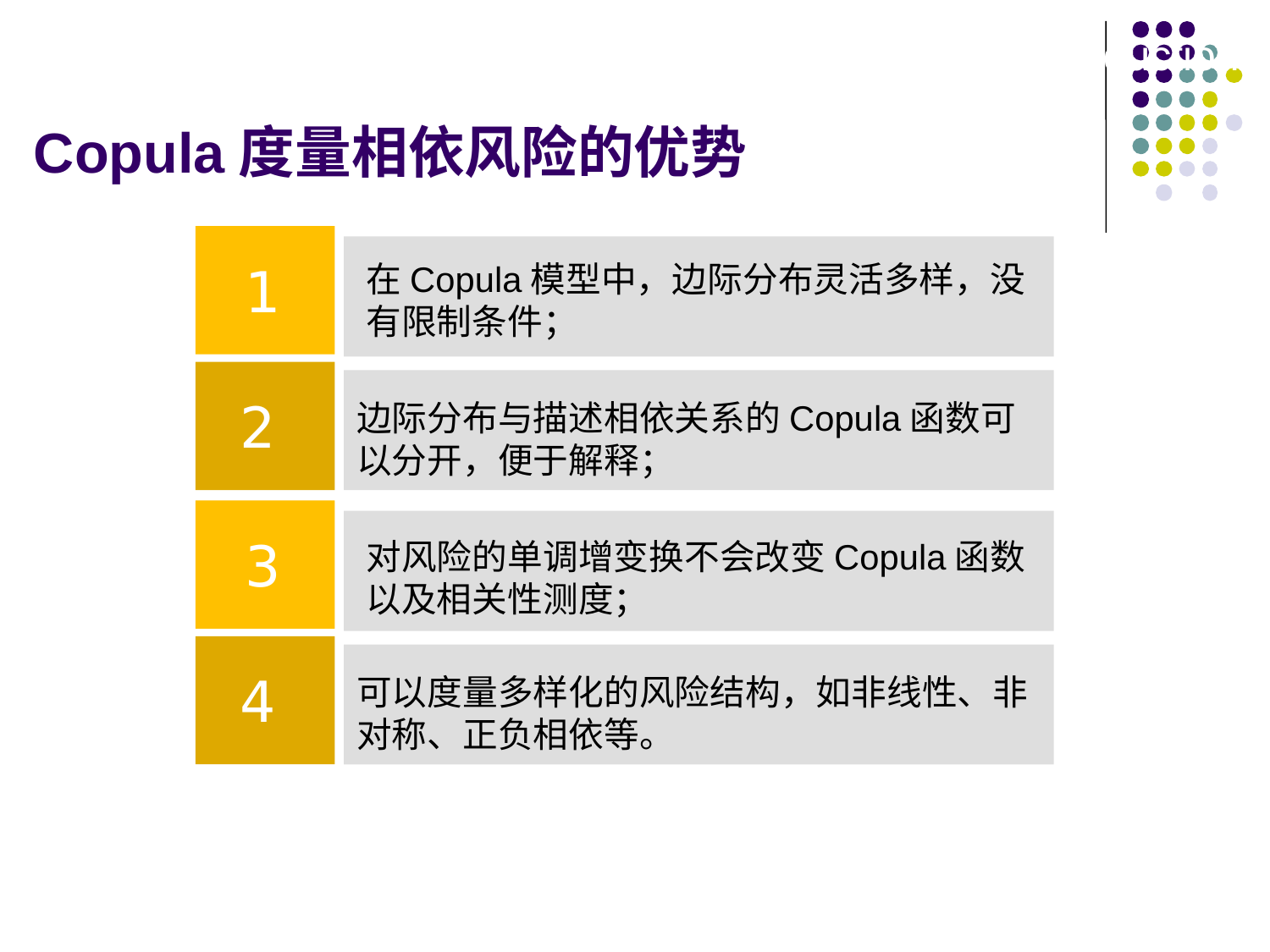

4.1 Introduction
Copula度量相依风险的优势

1

在Copula模型中，边际分布灵活多样，没有限制条件；

2

边际分布与描述相依关系的Copula函数可以分开，便于解释；

3

对风险的单调增变换不会改变Copula函数以及相关性测度；

4

可以度量多样化的风险结构，如非线性、非对称、正负相依等。